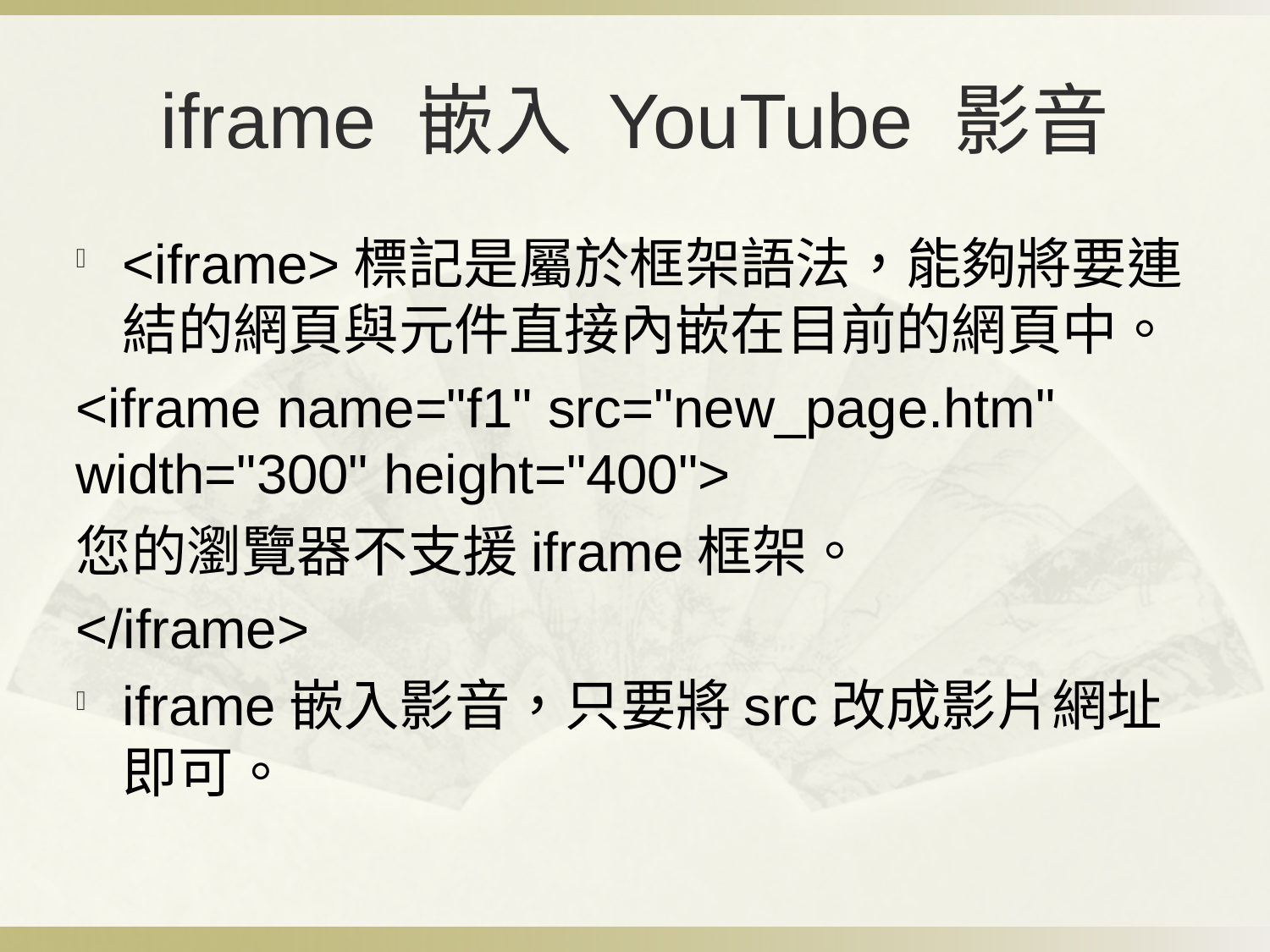

# iframe 嵌入 YouTube 影音
<iframe>標記是屬於框架語法，能夠將要連結的網頁與元件直接內嵌在目前的網頁中。
<iframe name="f1" src="new_page.htm" width="300" height="400">
您的瀏覽器不支援iframe框架。
</iframe>
iframe嵌入影音，只要將src改成影片網址即可。